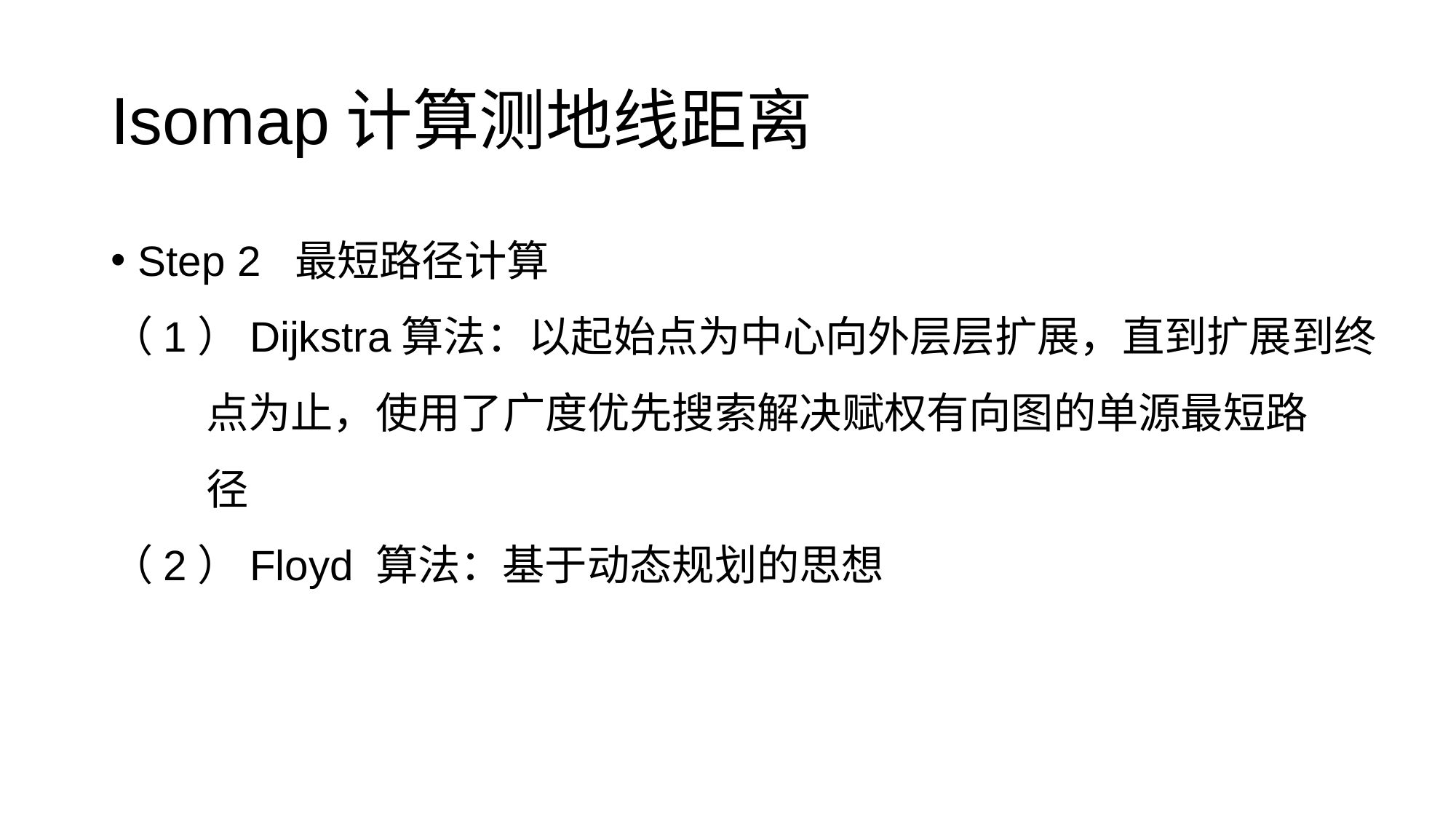

# Isomap计算测地线距离
Step 2  最短路径计算
（1）Dijkstra算法：以起始点为中心向外层层扩展，直到扩展到终
         点为止，使用了广度优先搜索解决赋权有向图的单源最短路
         径
（2）Floyd 算法：基于动态规划的思想